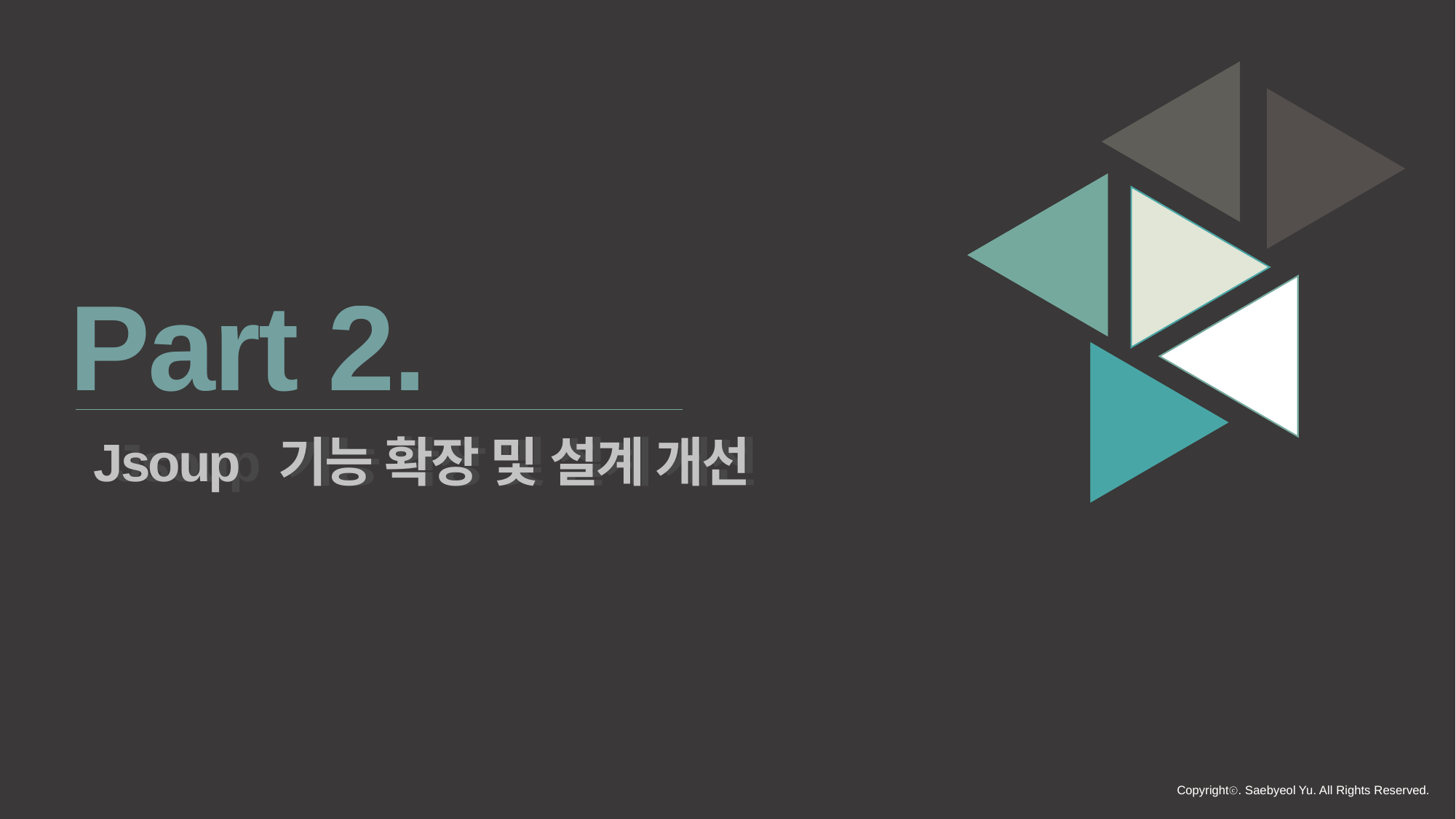

Part 2.
Jsoup  기능 확장 및 설계 개선
Jsoup 기능 확장 및 설계 개선
Copyrightⓒ. Saebyeol Yu. All Rights Reserved.